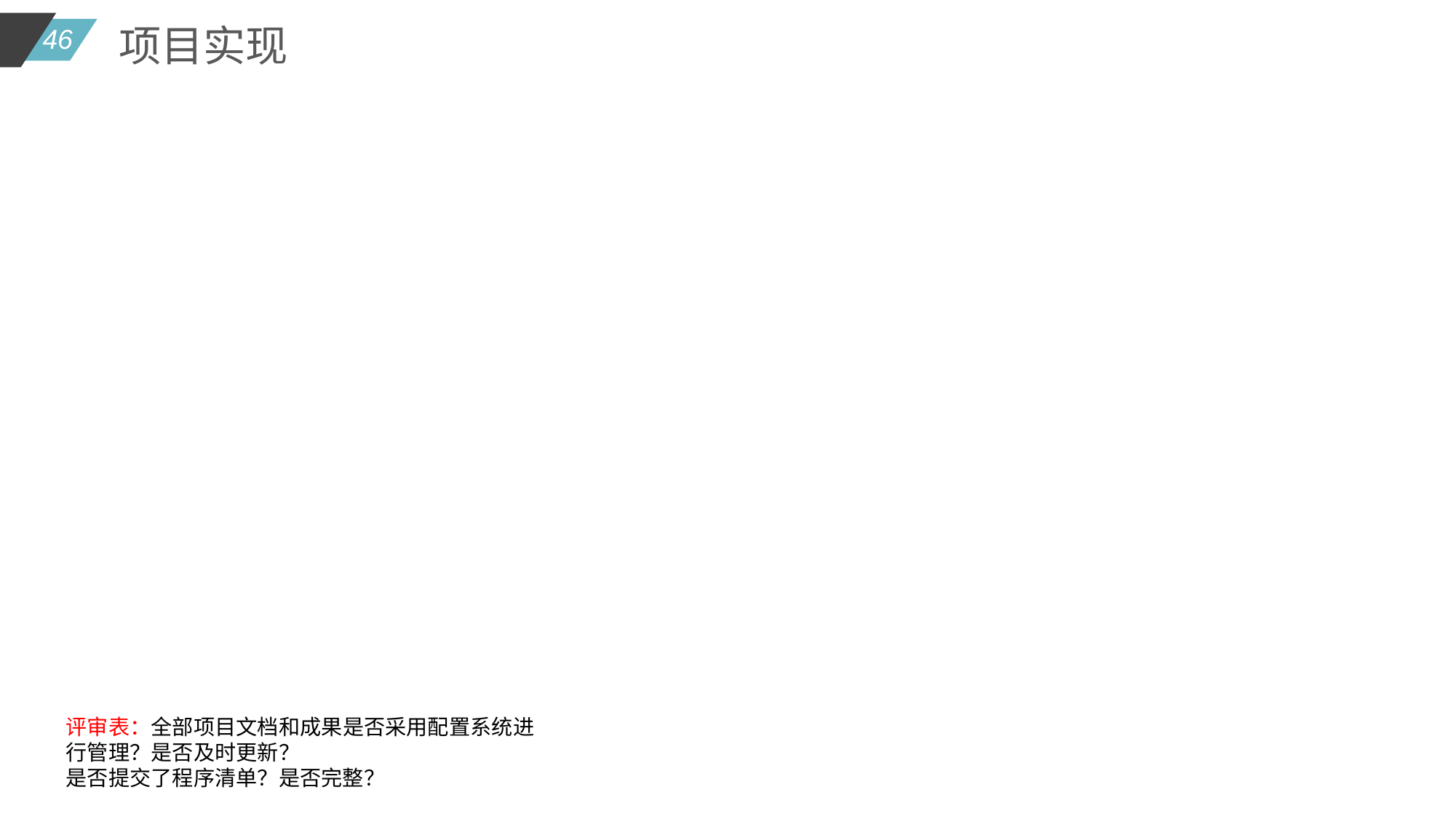

项目实现
评审表：全部项目文档和成果是否采用配置系统进行管理？是否及时更新？
是否提交了程序清单？是否完整？